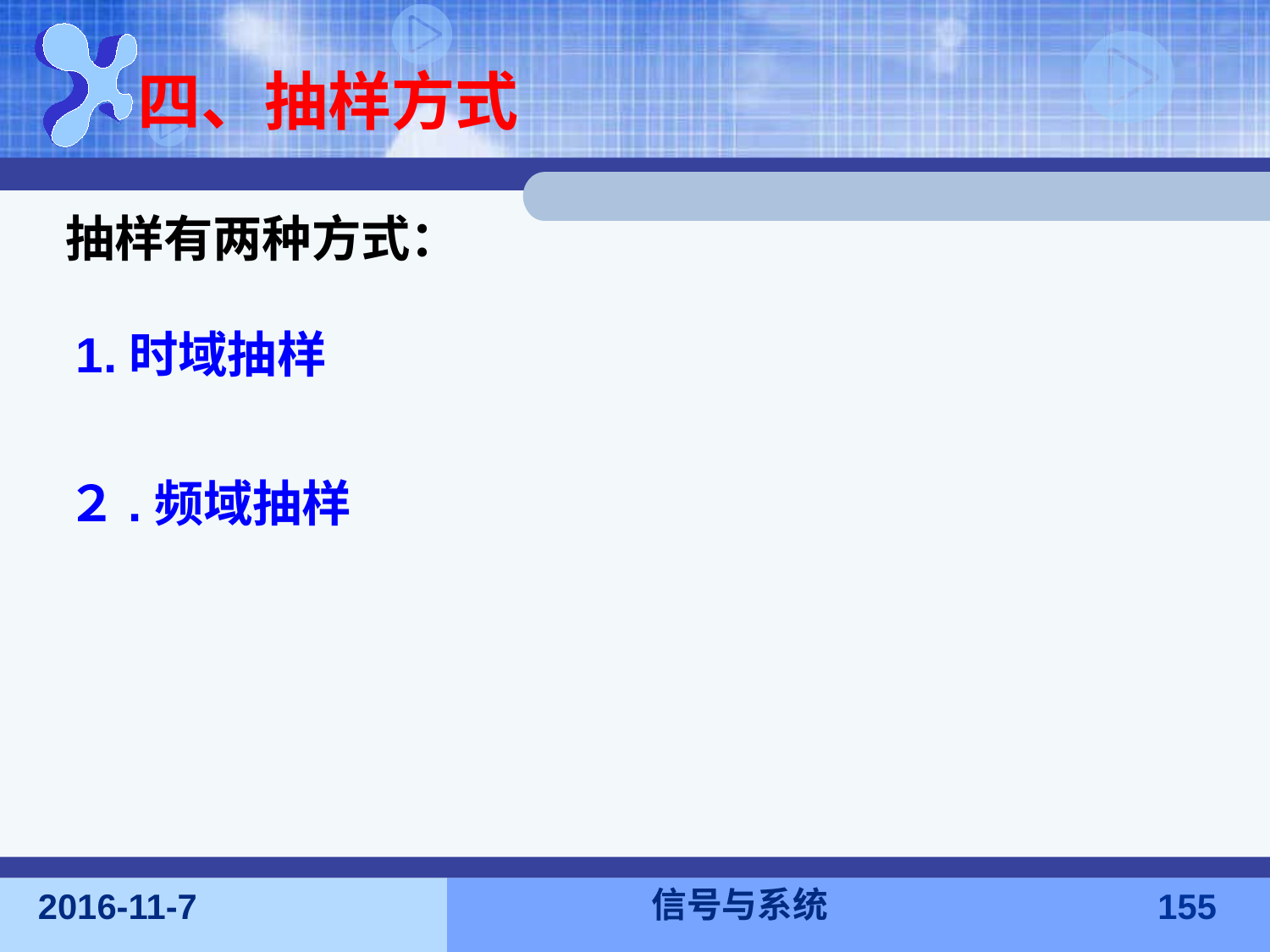

# 四、抽样方式
抽样有两种方式：
1.时域抽样
２.频域抽样
信号与系统
2016-11-7
155